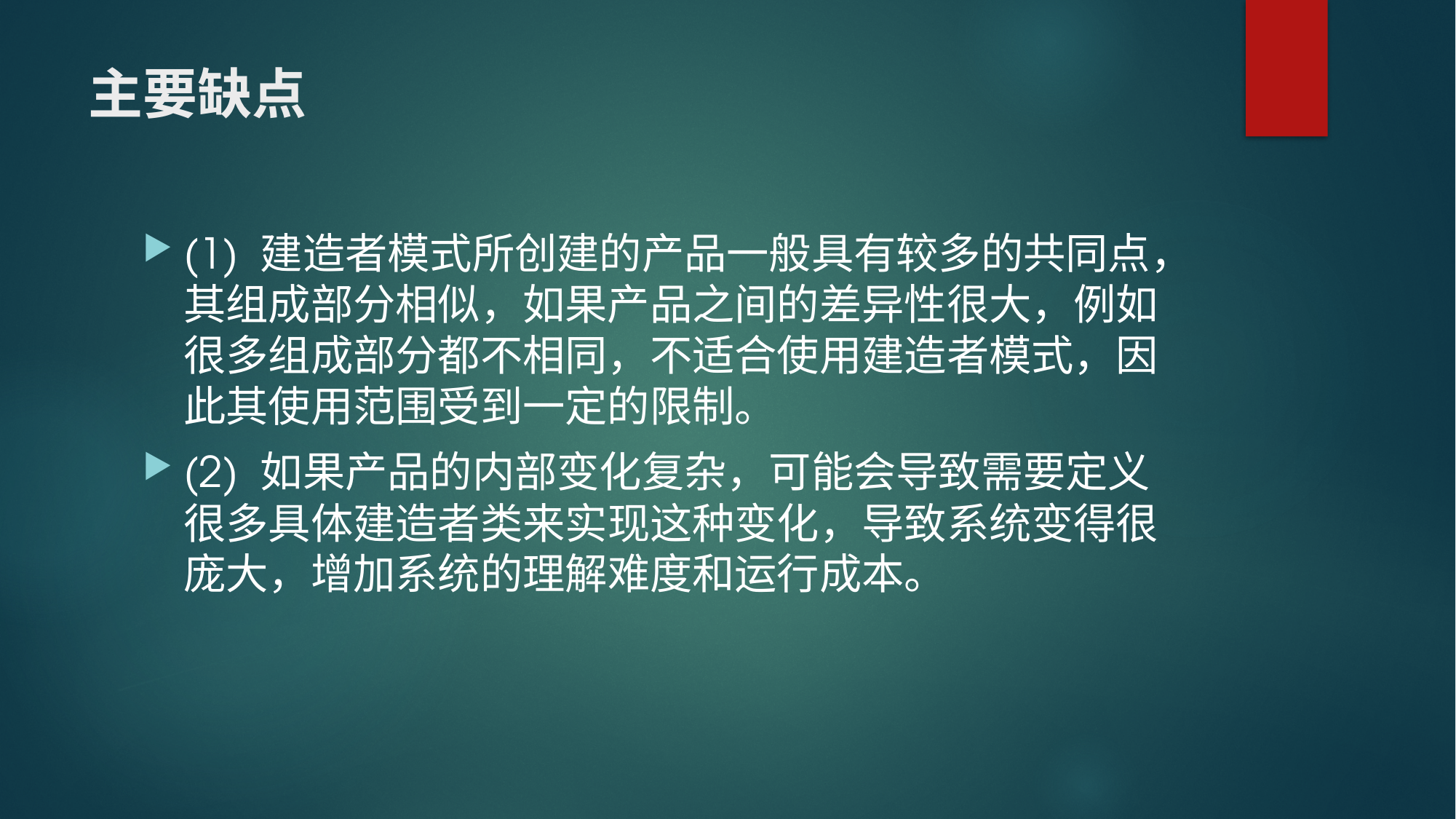

# 主要缺点
(1) 建造者模式所创建的产品一般具有较多的共同点，其组成部分相似，如果产品之间的差异性很大，例如很多组成部分都不相同，不适合使用建造者模式，因此其使用范围受到一定的限制。
(2) 如果产品的内部变化复杂，可能会导致需要定义很多具体建造者类来实现这种变化，导致系统变得很庞大，增加系统的理解难度和运行成本。